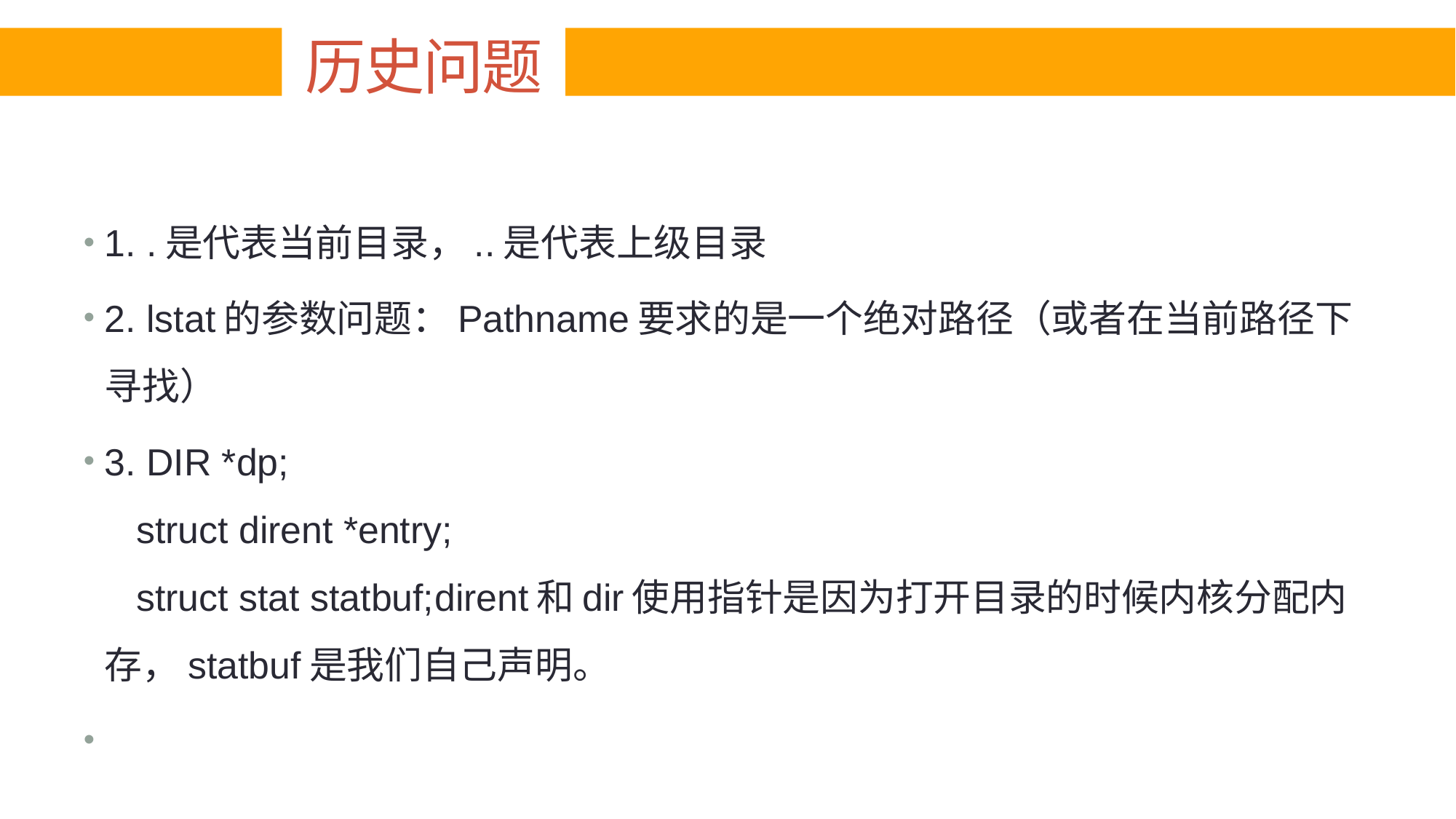

# 历史问题

1. .是代表当前目录，..是代表上级目录
2. lstat的参数问题：Pathname要求的是一个绝对路径（或者在当前路径下寻找）
3. DIR *dp;
   struct dirent *entry;
   struct stat statbuf;dirent和dir使用指针是因为打开目录的时候内核分配内存，statbuf是我们自己声明。